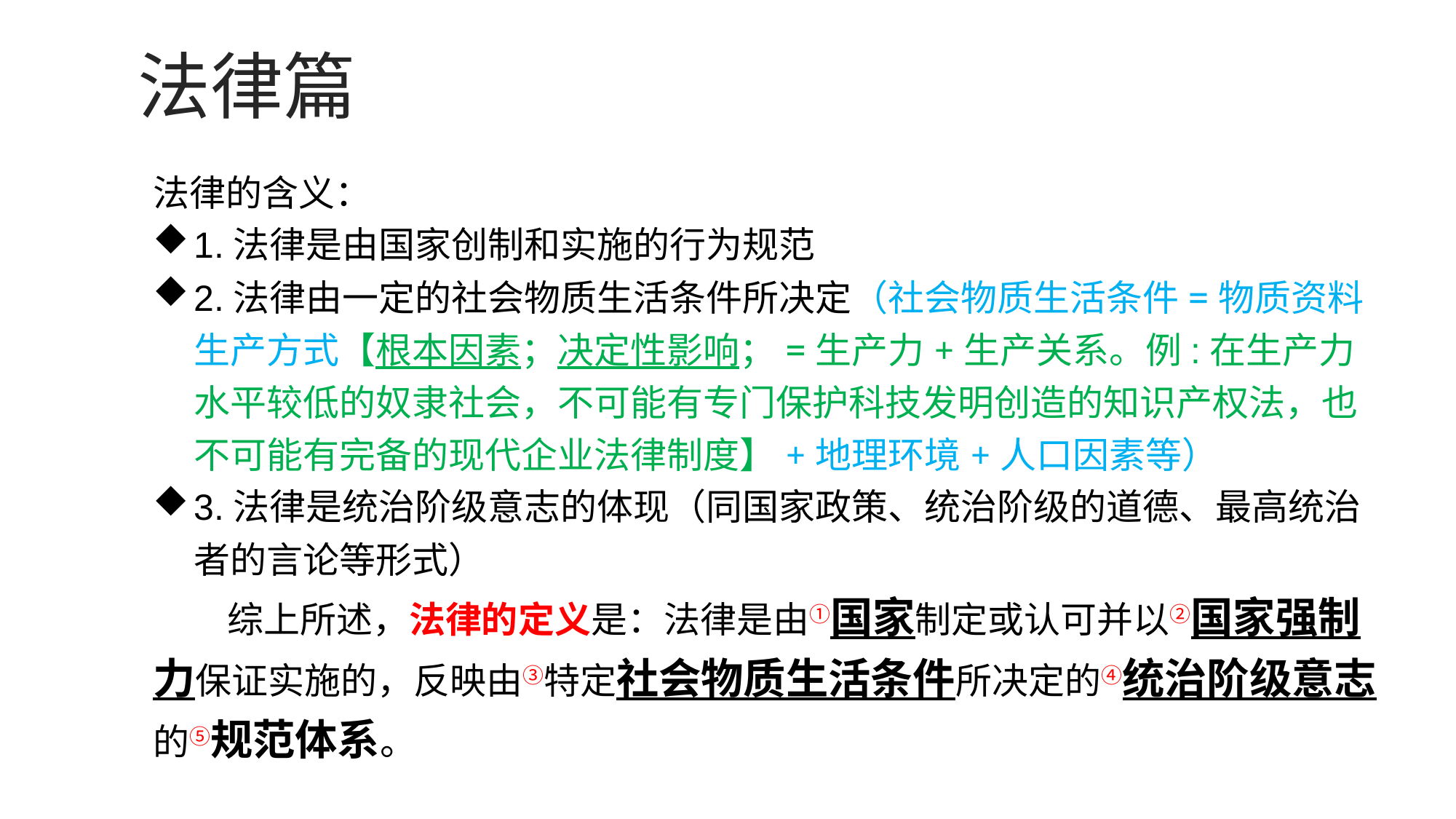

法律篇
法律的含义：
1.法律是由国家创制和实施的行为规范
2.法律由一定的社会物质生活条件所决定（社会物质生活条件=物质资料生产方式【根本因素；决定性影响；=生产力+生产关系。例:在生产力水平较低的奴隶社会，不可能有专门保护科技发明创造的知识产权法，也不可能有完备的现代企业法律制度】+地理环境+人口因素等）
3.法律是统治阶级意志的体现（同国家政策、统治阶级的道德、最高统治者的言论等形式）
        综上所述，法律的定义是：法律是由①国家制定或认可并以②国家强制力保证实施的，反映由③特定社会物质生活条件所决定的④统治阶级意志的⑤规范体系。